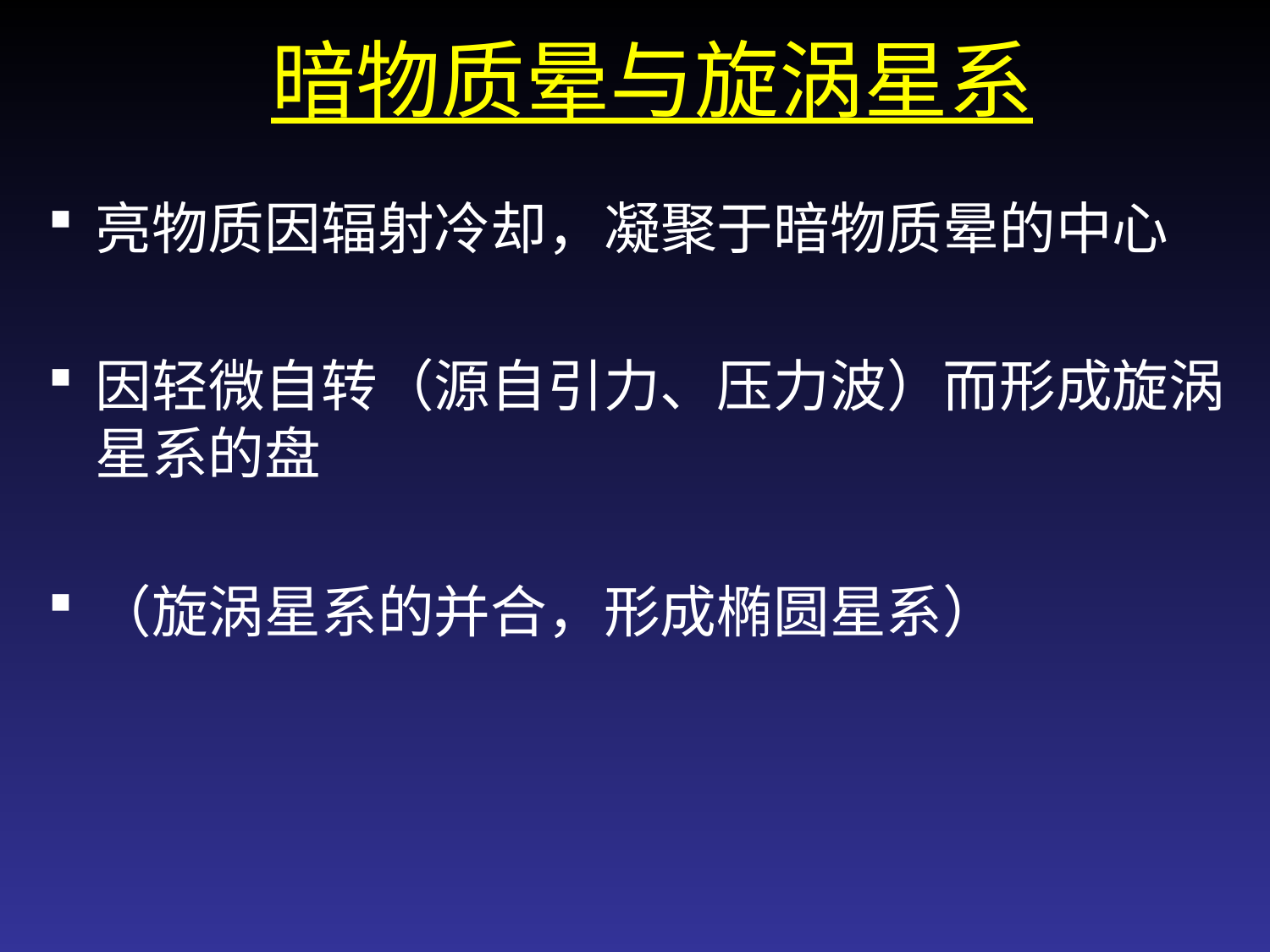

# 暗物质晕与旋涡星系
亮物质因辐射冷却，凝聚于暗物质晕的中心

因轻微自转（源自引力、压力波）而形成旋涡星系的盘

（旋涡星系的并合，形成椭圆星系）